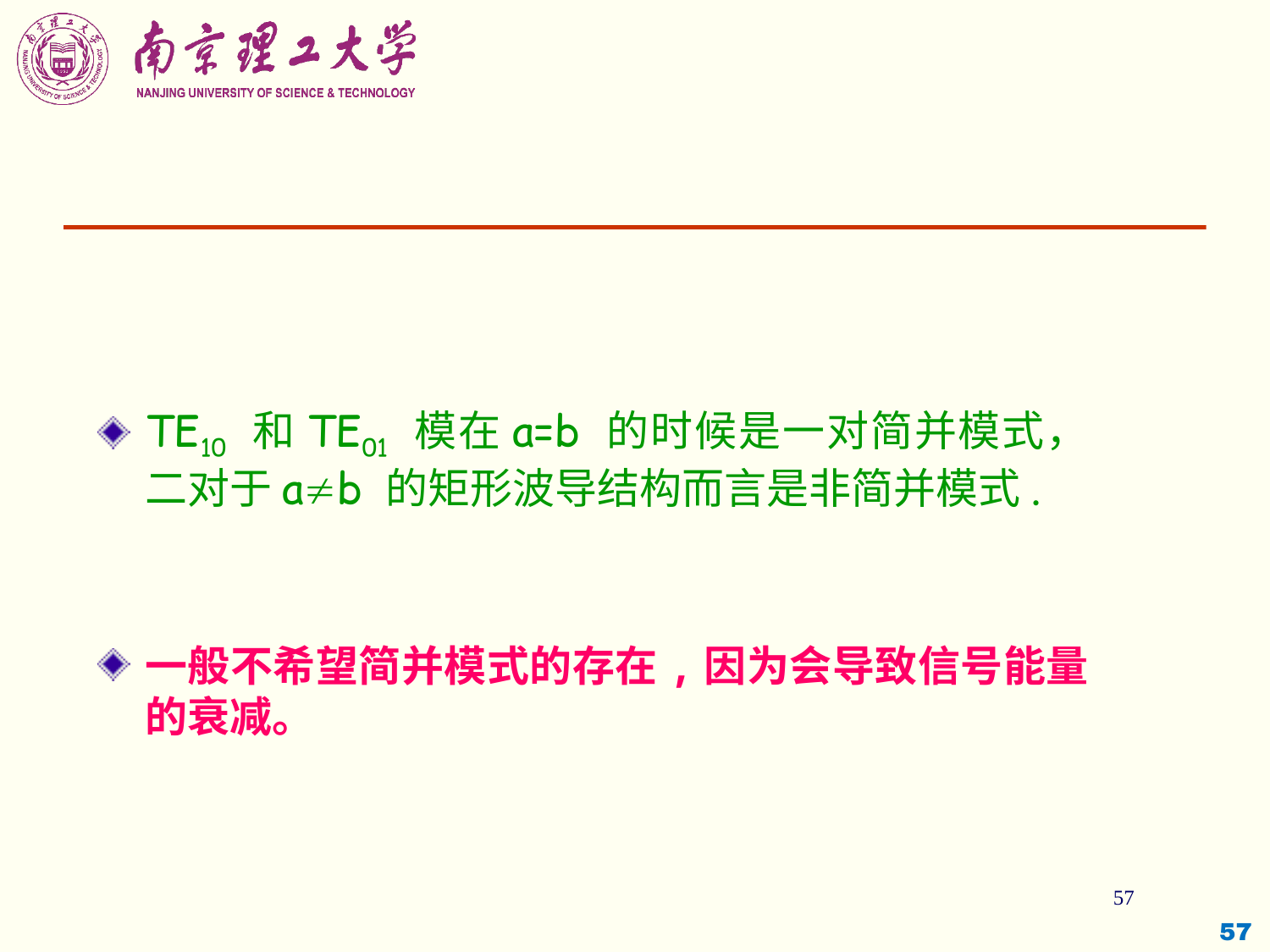

TE10 和TE01 模在a=b 的时候是一对简并模式，二对于a≠b 的矩形波导结构而言是非简并模式.

一般不希望简并模式的存在,因为会导致信号能量的衰减。
57